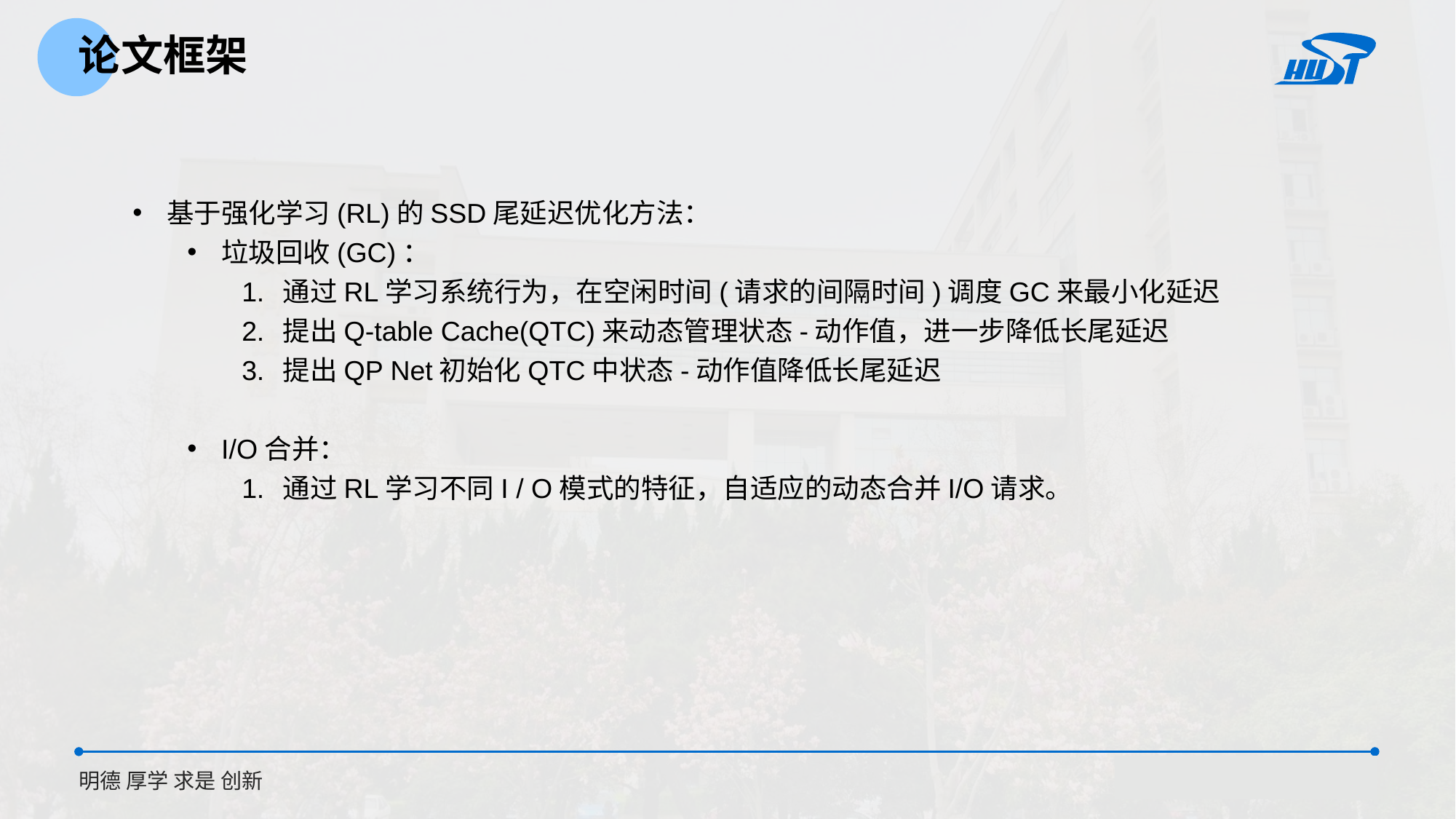

论文框架
基于强化学习(RL)的SSD尾延迟优化方法：
垃圾回收(GC)：
通过RL学习系统行为，在空闲时间(请求的间隔时间)调度GC来最小化延迟
提出Q-table Cache(QTC)来动态管理状态-动作值，进一步降低长尾延迟
提出QP Net初始化QTC中状态-动作值降低长尾延迟

I/O合并：
通过RL学习不同I / O模式的特征，自适应的动态合并I/O请求。